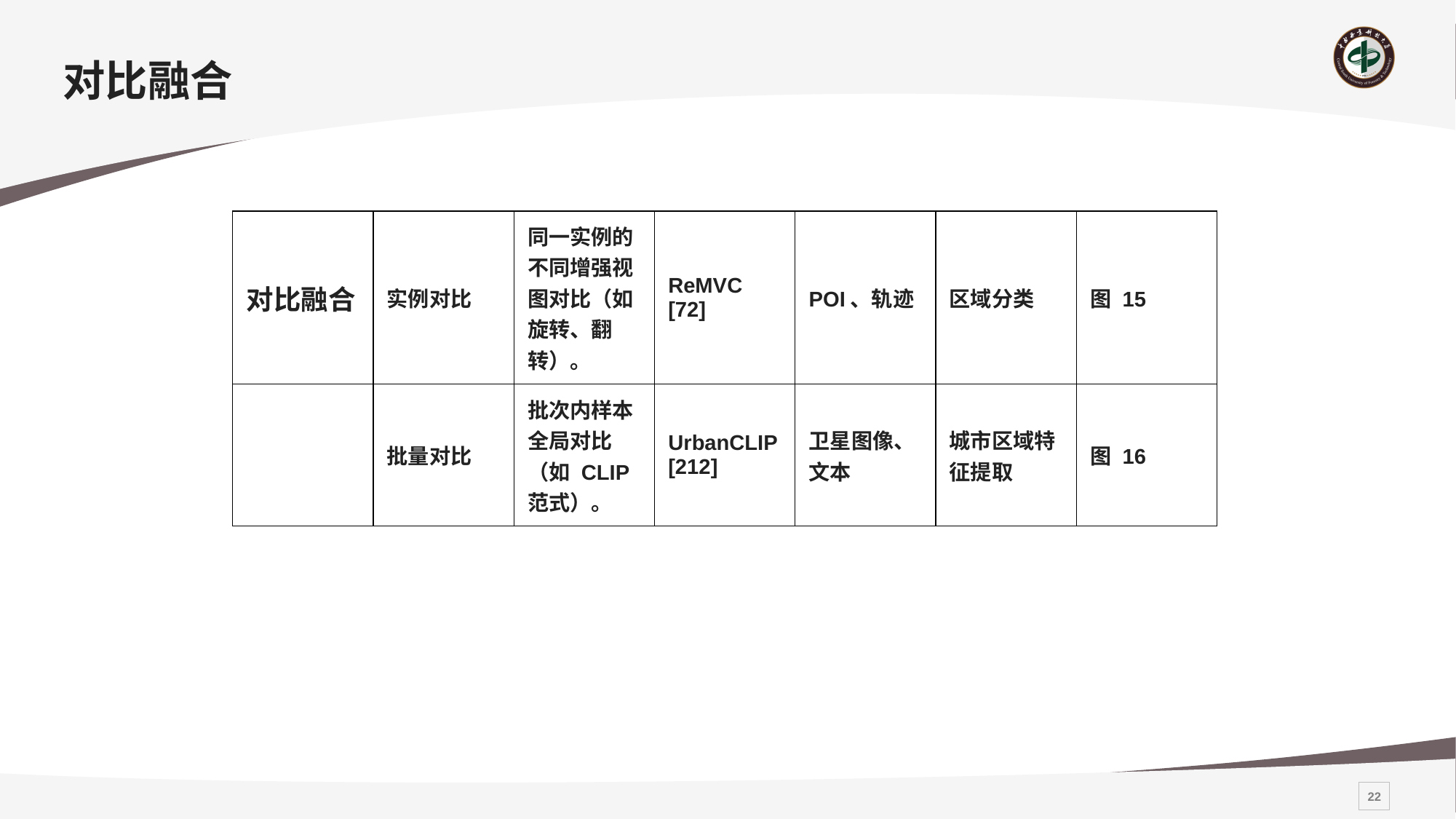

# 对比融合
| 对比融合 | 实例对比 | 同一实例的不同增强视图对比（如旋转、翻转）。 | ReMVC [72] | POI、轨迹 | 区域分类 | 图 15 |
| --- | --- | --- | --- | --- | --- | --- |
|  | 批量对比 | 批次内样本全局对比（如 CLIP 范式）。 | UrbanCLIP [212] | 卫星图像、文本 | 城市区域特征提取 | 图 16 |